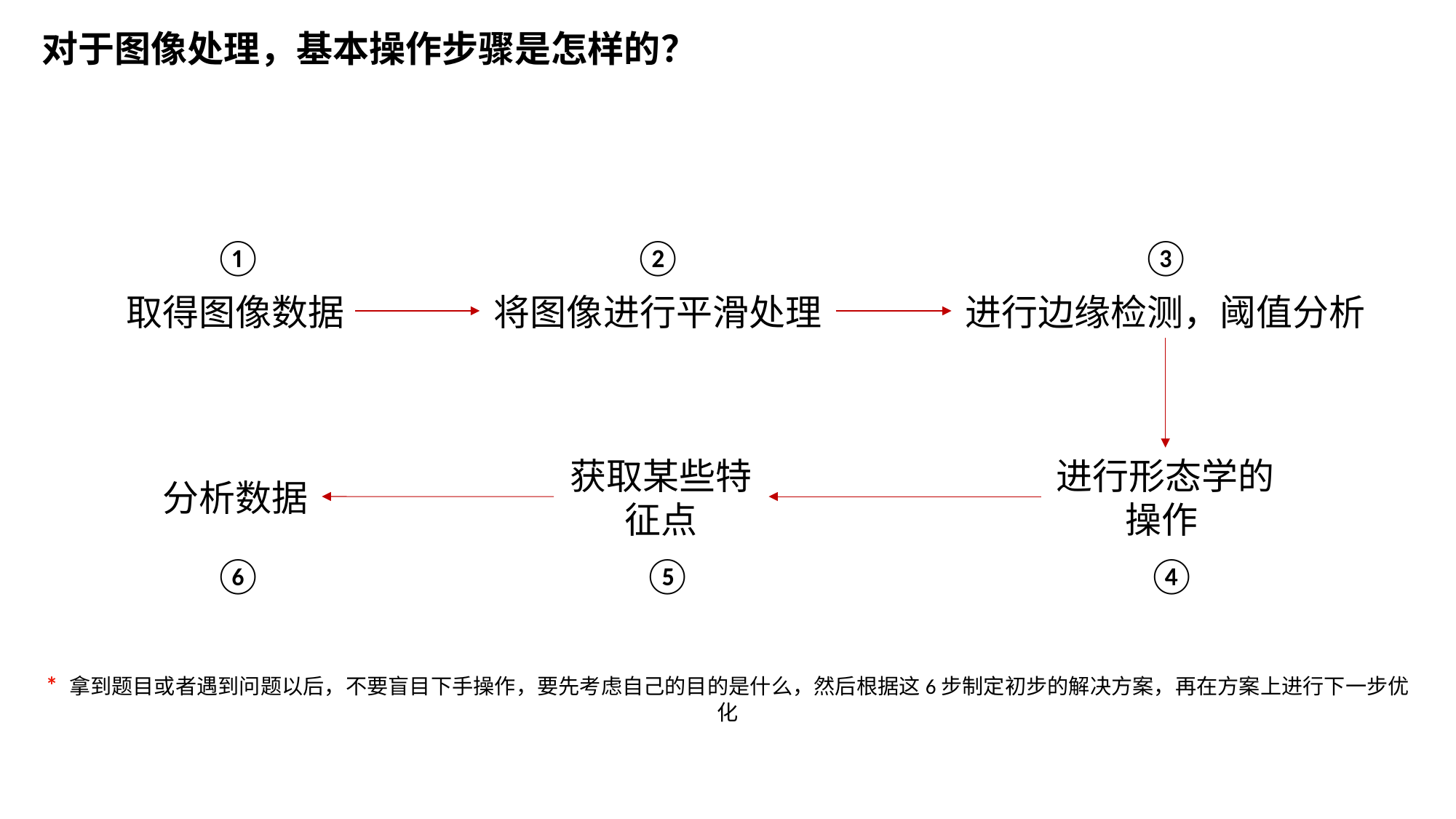

对于图像处理，基本操作步骤是怎样的？
③
②
①
进行边缘检测，阈值分析
将图像进行平滑处理
取得图像数据
获取某些特征点
进行形态学的操作
分析数据
⑥
⑤
④
* 拿到题目或者遇到问题以后，不要盲目下手操作，要先考虑自己的目的是什么，然后根据这6步制定初步的解决方案，再在方案上进行下一步优化
5